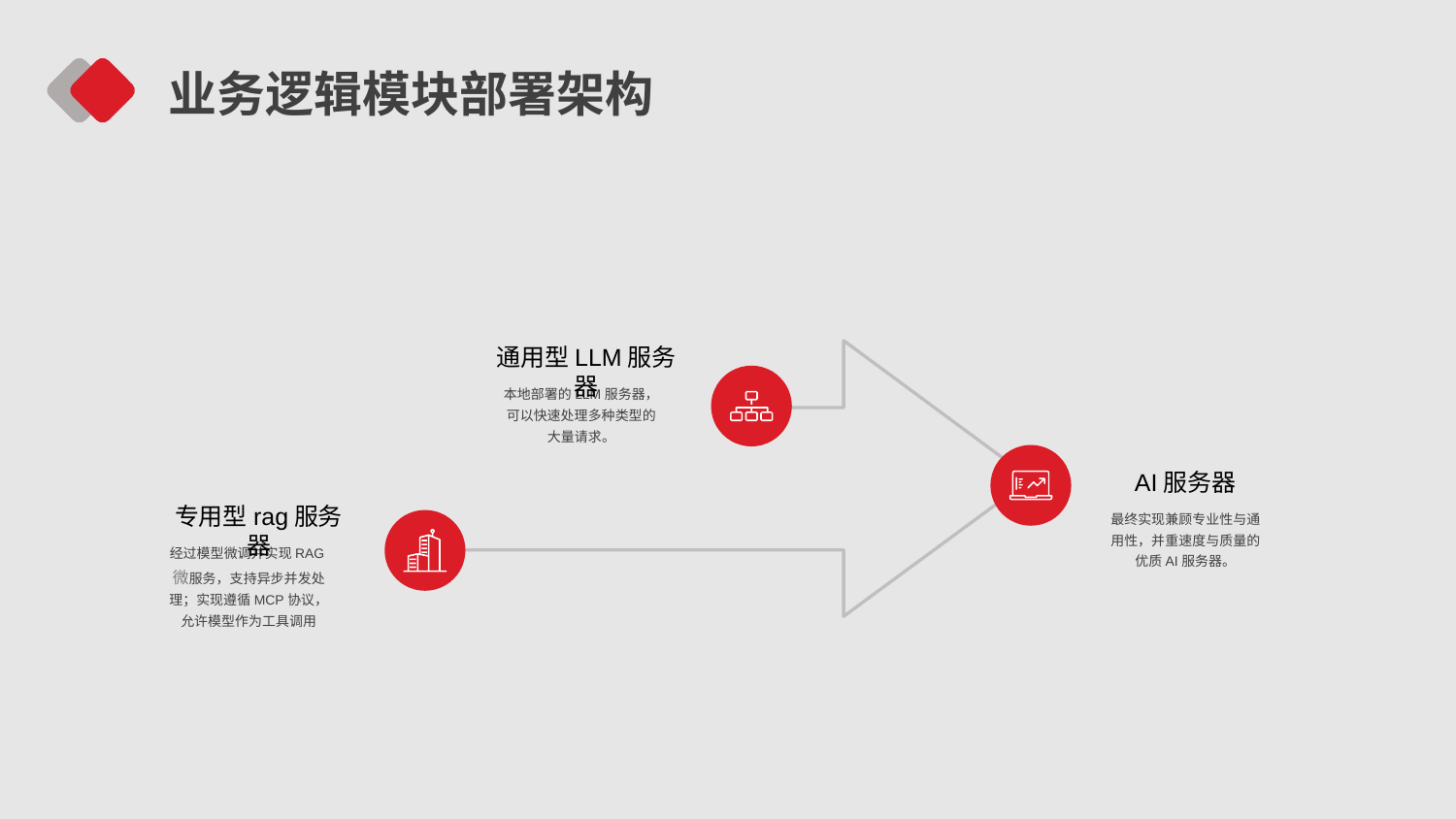

业务逻辑模块部署架构

通用型LLM服务器
本地部署的LLM服务器，可以快速处理多种类型的大量请求。

AI服务器
最终实现兼顾专业性与通用性，并重速度与质量的优质AI服务器。
专用型rag服务器
经过模型微调并实现RAG微服务，支持异步并发处理；实现遵循MCP协议，允许模型作为工具调用